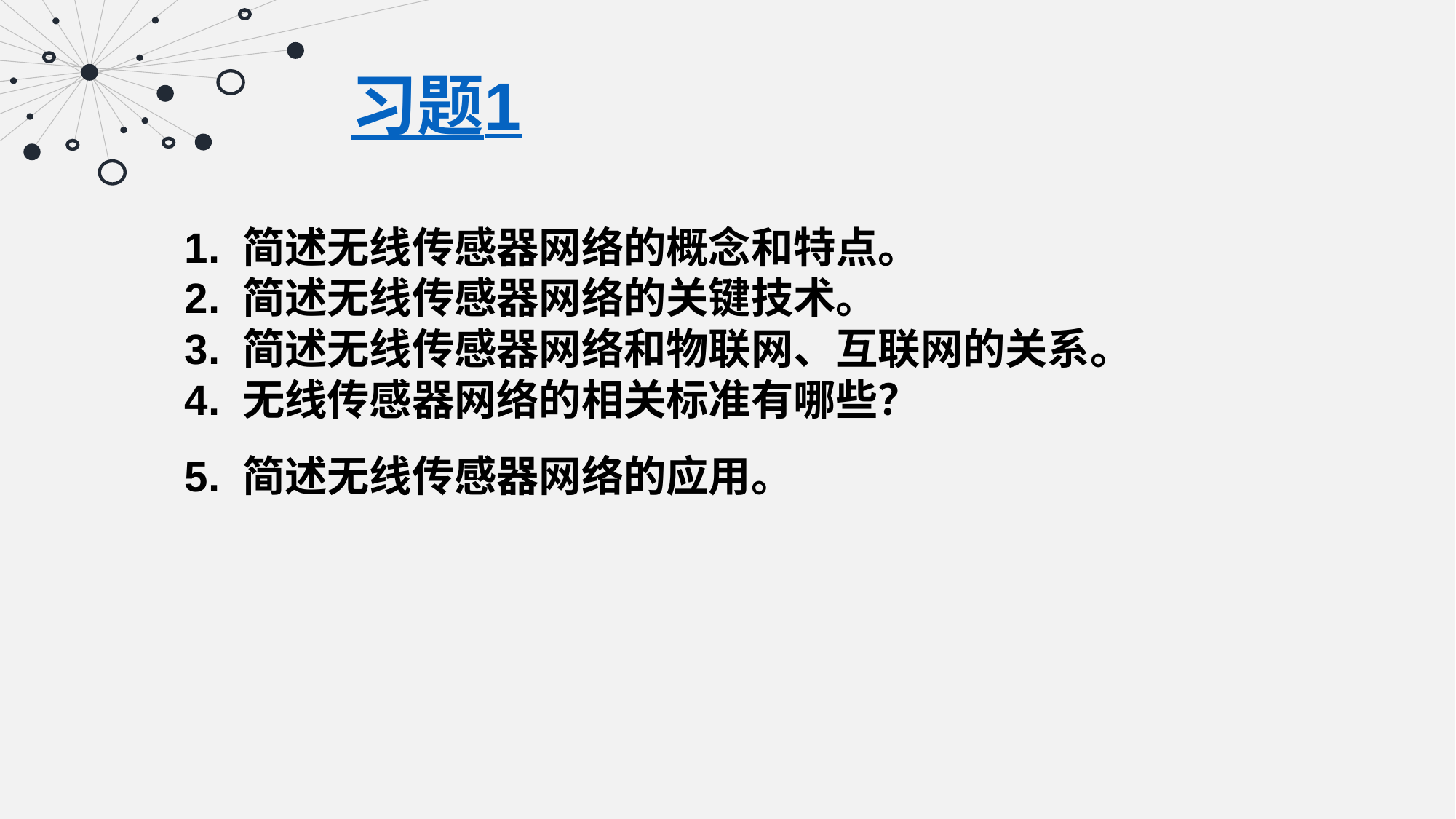

习题1
1. 简述无线传感器网络的概念和特点。2. 简述无线传感器网络的关键技术。3. 简述无线传感器网络和物联网、互联网的关系。4. 无线传感器网络的相关标准有哪些？5. 简述无线传感器网络的应用。